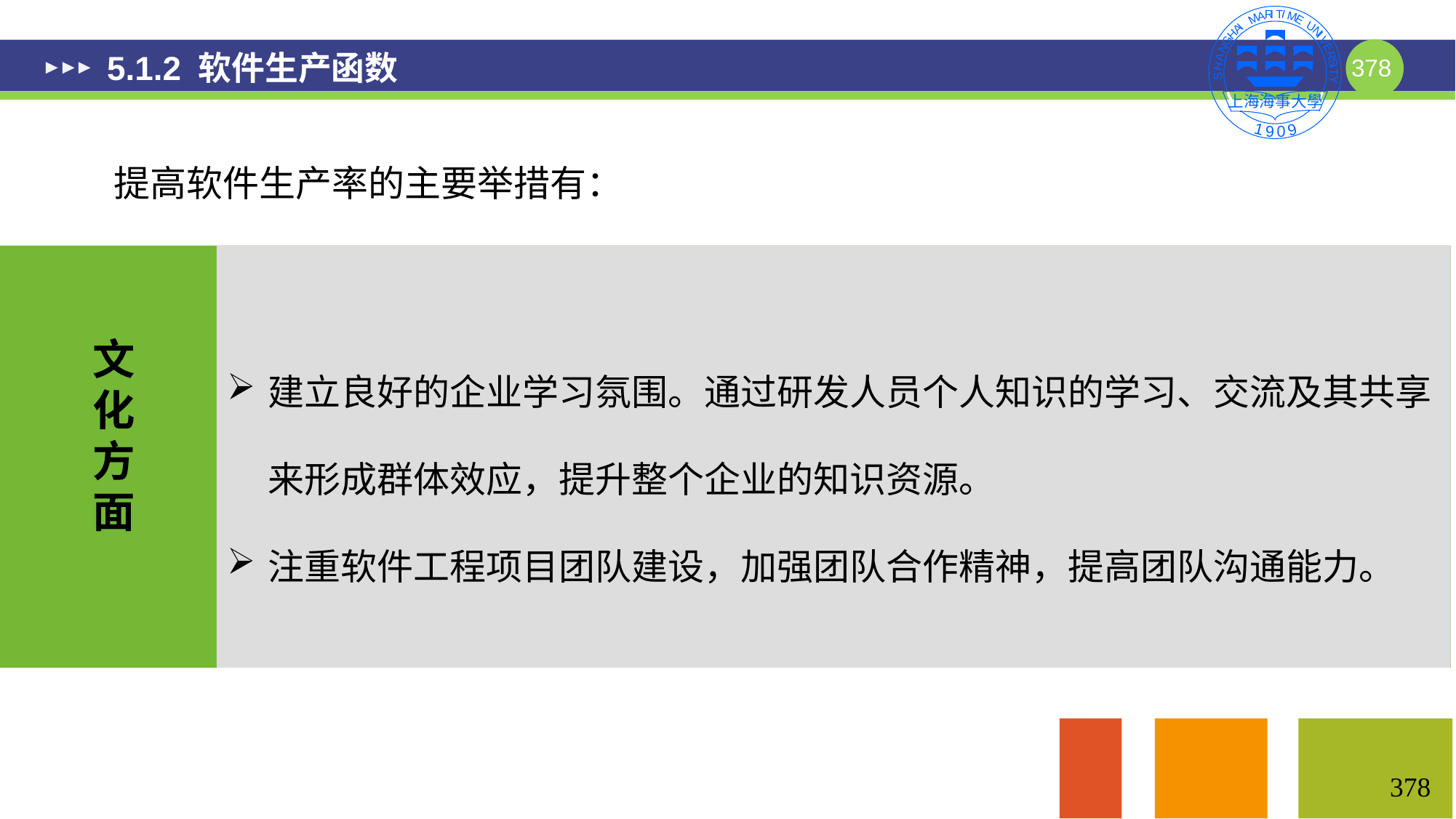

# 5.1.2 软件生产函数
提高软件生产率的主要举措有：

建立良好的企业学习氛围。通过研发人员个人知识的学习、交流及其共享来形成群体效应，提升整个企业的知识资源。
注重软件工程项目团队建设，加强团队合作精神，提高团队沟通能力。
文化方面

378
378